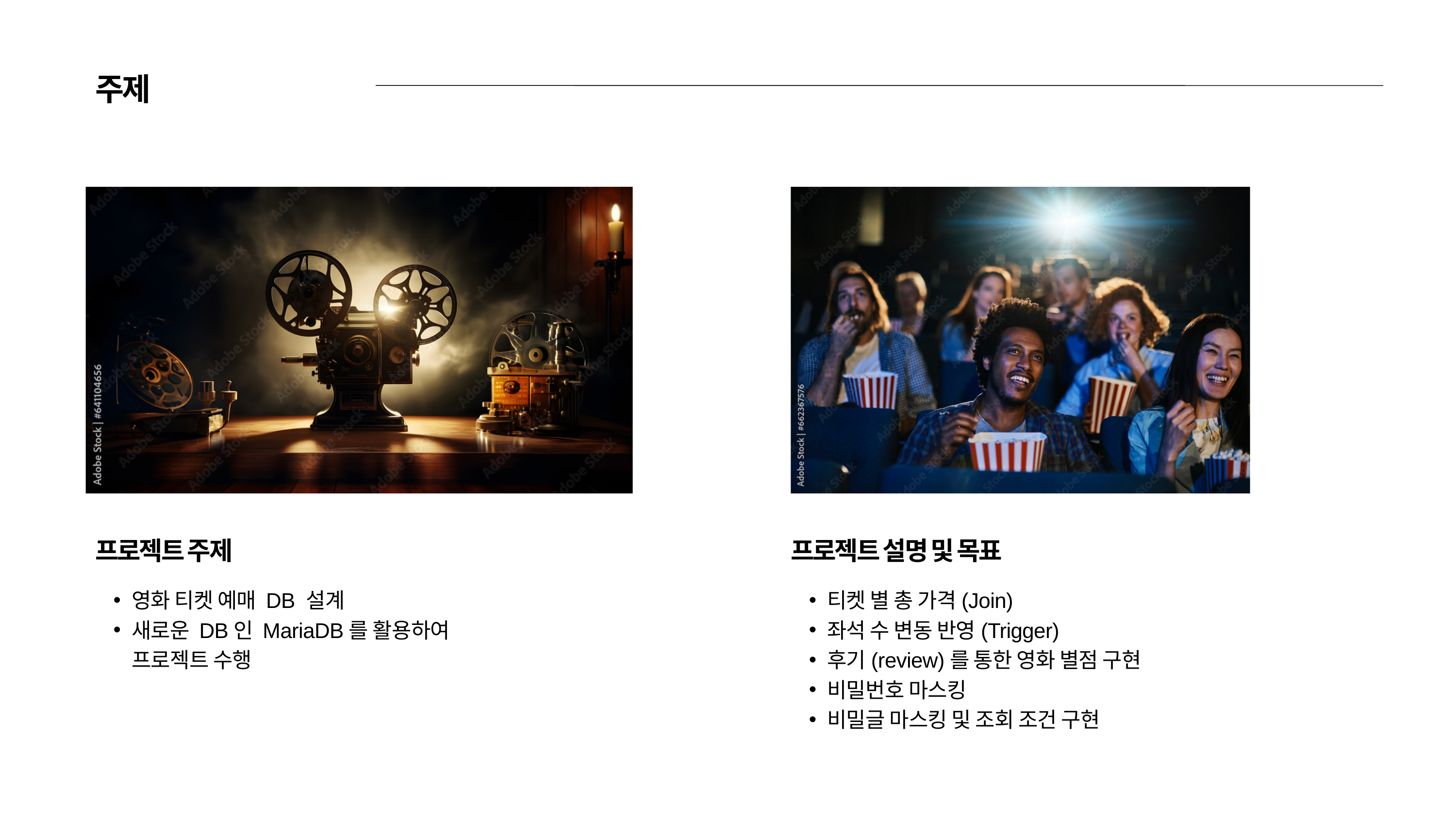

주제

프로젝트 주제
프로젝트 설명 및 목표
영화 티켓 예매 DB 설계
새로운 DB인 MariaDB를 활용하여 프로젝트 수행
티켓 별 총 가격(Join)
좌석 수 변동 반영(Trigger)
후기(review)를 통한 영화 별점 구현
비밀번호 마스킹
비밀글 마스킹 및 조회 조건 구현